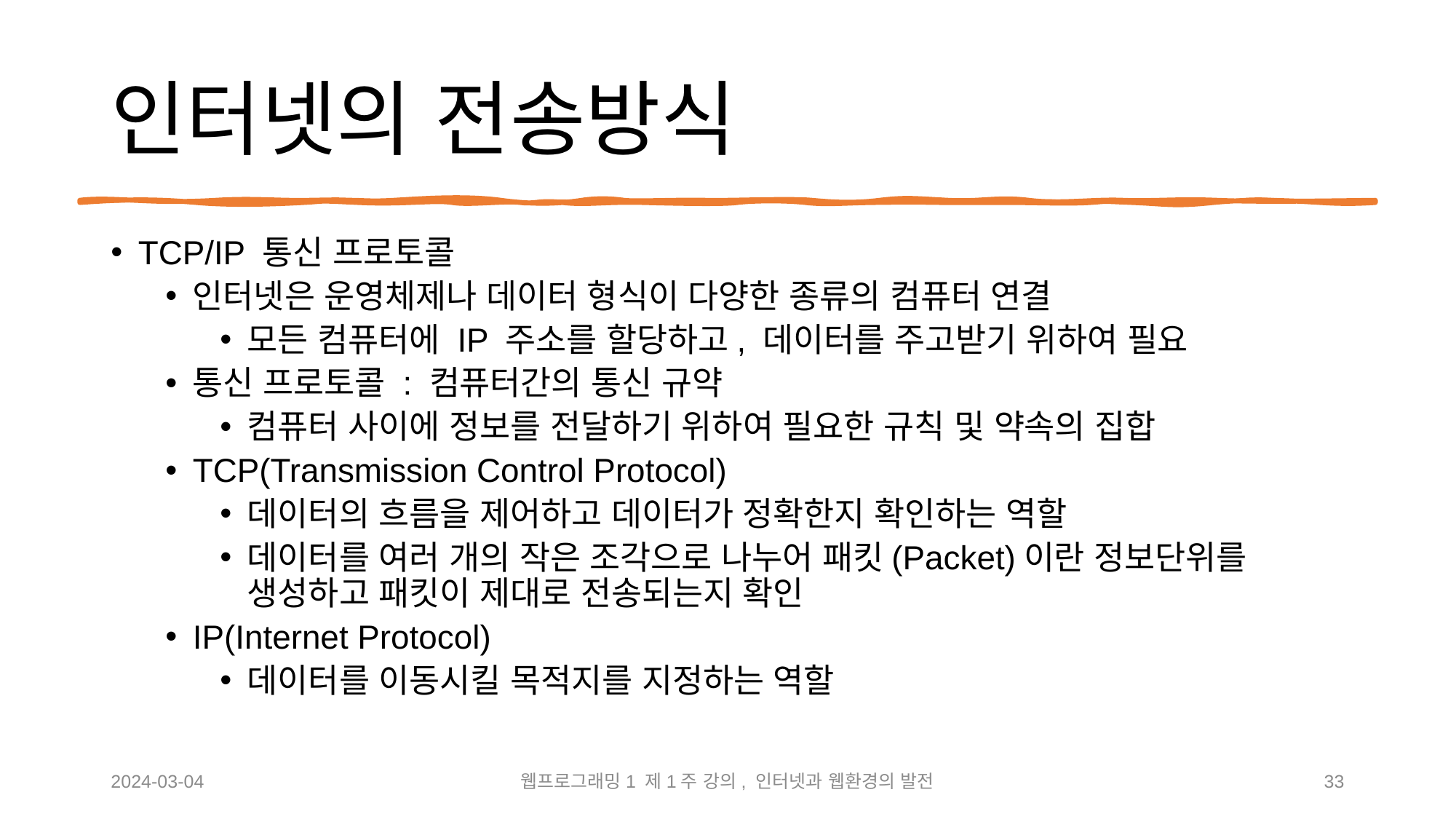

# 인터넷의 전송방식

TCP/IP 통신 프로토콜
인터넷은 운영체제나 데이터 형식이 다양한 종류의 컴퓨터 연결
모든 컴퓨터에 IP 주소를 할당하고, 데이터를 주고받기 위하여 필요
통신 프로토콜 : 컴퓨터간의 통신 규약
컴퓨터 사이에 정보를 전달하기 위하여 필요한 규칙 및 약속의 집합
TCP(Transmission Control Protocol)
데이터의 흐름을 제어하고 데이터가 정확한지 확인하는 역할
데이터를 여러 개의 작은 조각으로 나누어 패킷(Packet)이란 정보단위를 생성하고 패킷이 제대로 전송되는지 확인
IP(Internet Protocol)
데이터를 이동시킬 목적지를 지정하는 역할

2024-03-04
웹프로그래밍1 제1주 강의, 인터넷과 웹환경의 발전
33